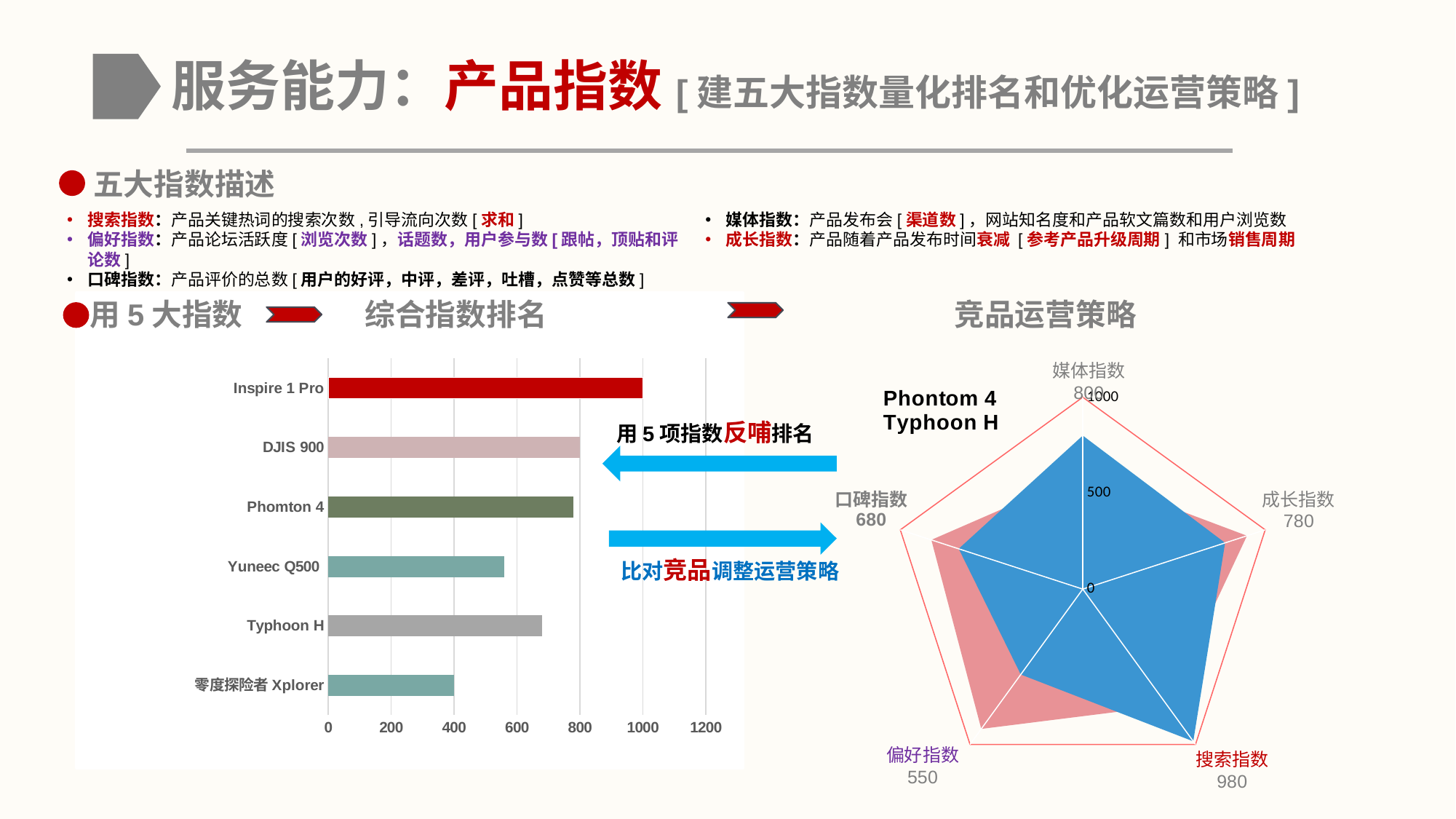

# 服务能力：产品指数[建五大指数量化排名和优化运营策略]
五大指数描述
搜索指数：产品关键热词的搜索次数,引导流向次数[求和]
偏好指数：产品论坛活跃度[浏览次数]，话题数，用户参与数[跟帖，顶贴和评论数]
口碑指数：产品评价的总数[用户的好评，中评，差评，吐槽，点赞等总数]
媒体指数：产品发布会[渠道数]，网站知名度和产品软文篇数和用户浏览数
成长指数：产品随着产品发布时间衰减 [参考产品升级周期] 和市场销售周期

用5大指数
综合指数排名
竞品运营策略

### Chart

| Category |  |
|---|---|
| 零度探险者Xplorer | 400.0 |
| Typhoon H | 680.0 |
| Yuneec Q500  | 560.0 |
| Phomton 4 | 780.0 |
| DJIS 900 | 800.0 |
| Inspire 1 Pro | 1000.0 |

### Chart

| Category | 每日生鲜 | 顺丰优选 |
|---|---|---|
| 增长指数 | 800.0 | 600.0 |
| 潜力基数 | 780.0 | 900.0 |
| 搜索指数 | 980.0 | 750.0 |
| 偏好指数 | 550.0 | 900.0 |
| 口碑指数 | 680.0 | 830.0 |

用5项指数反哺排名

比对竞品调整运营策略